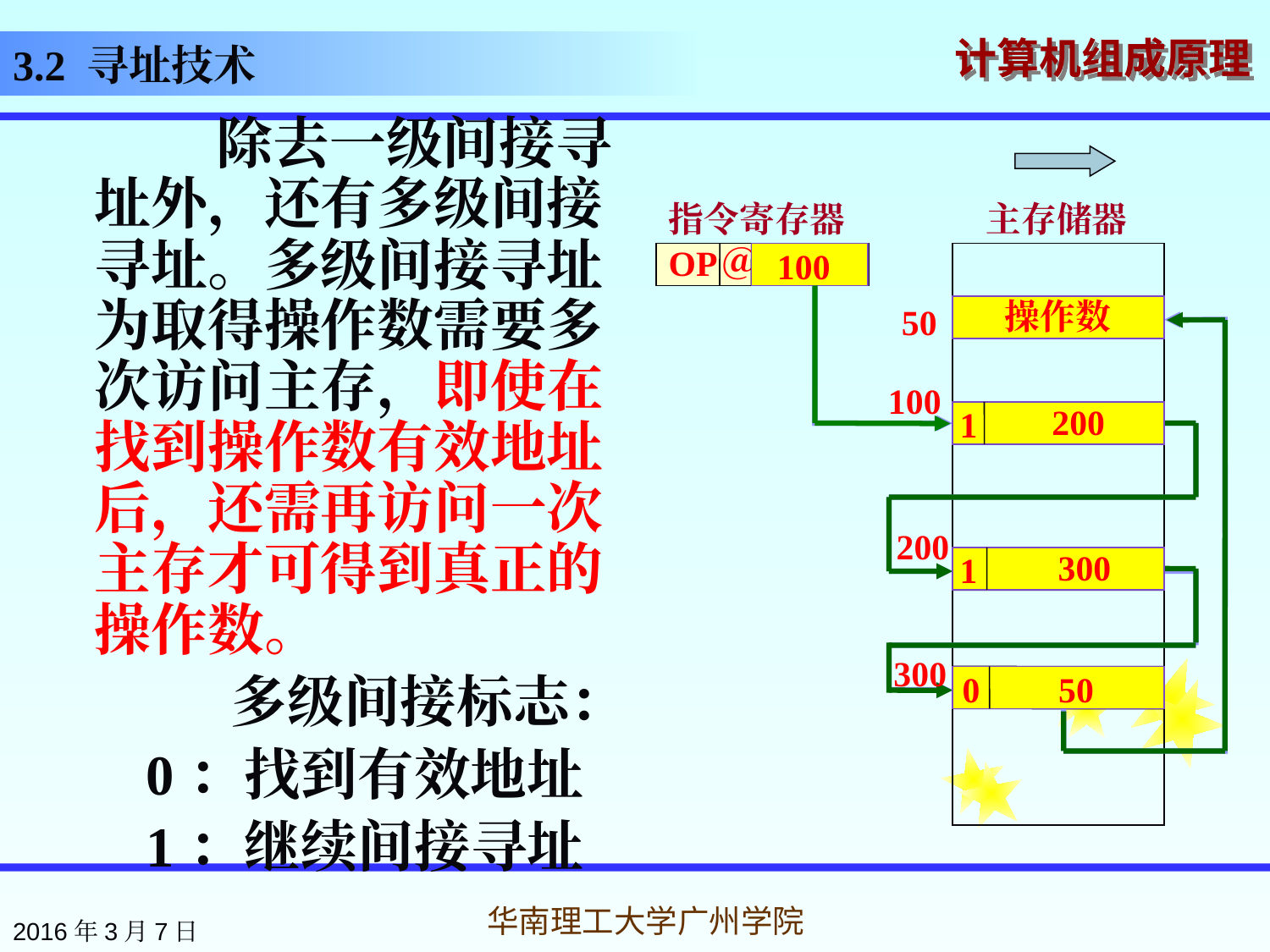

# 3.2 寻址技术
           除去一级间接寻址外，还有多级间接寻址。多级间接寻址为取得操作数需要多次访问主存，即使在找到操作数有效地址后，还需再访问一次主存才可得到真正的操作数。
            多级间接标志：
       0：找到有效地址
       1：继续间接寻址

指令寄存器
主存储器
＠
A
OP

1
二级间址

1
三级间址

0
EA

操作数
100

操作数
50

100
     200
1

200
      300
1

300

0
 50

2016年3月7日
华南理工大学广州学院